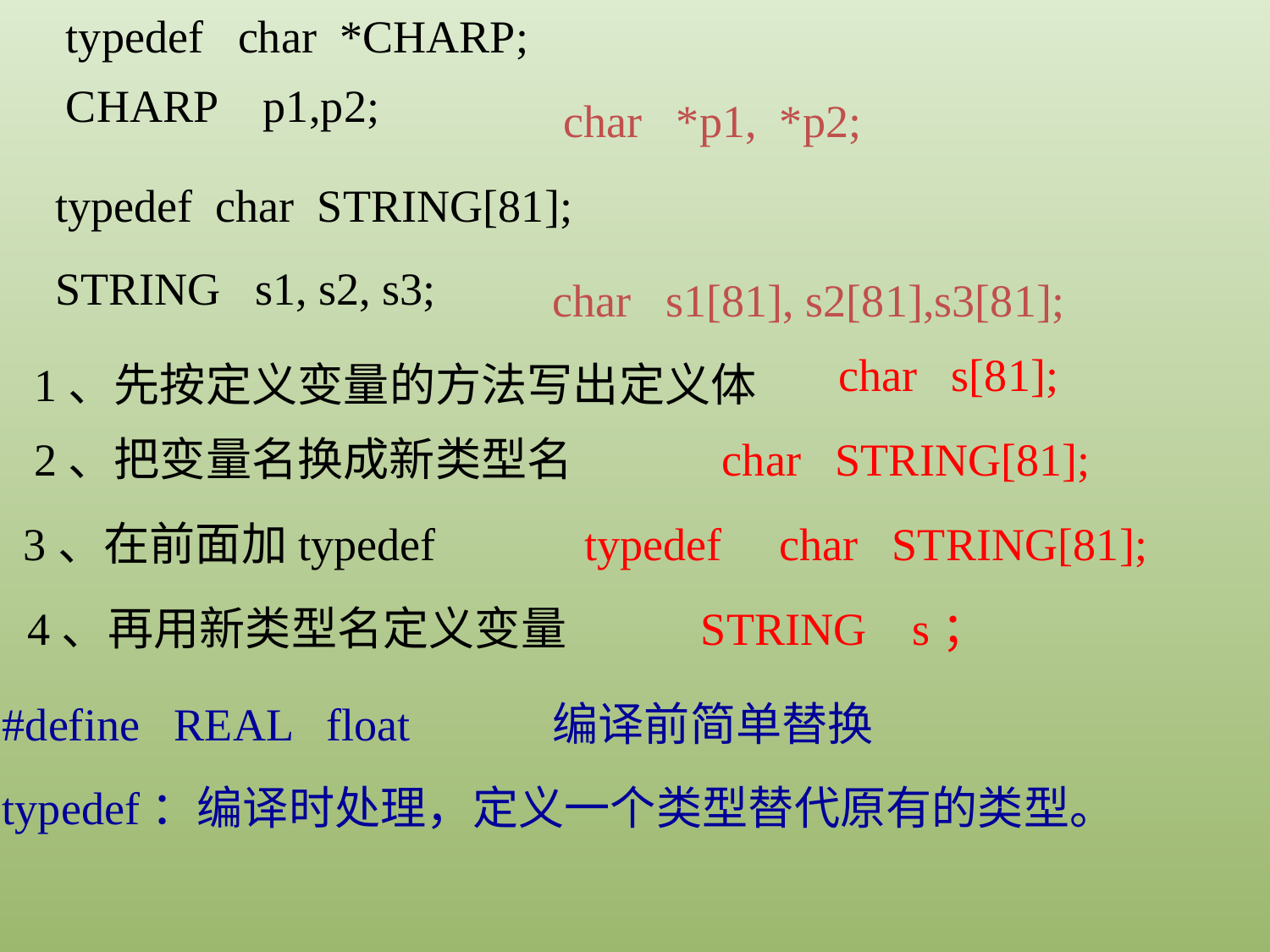

typedef   char  *CHARP;
CHARP    p1,p2;
char   *p1,  *p2;
typedef  char  STRING[81];
STRING   s1, s2, s3;
char   s1[81], s2[81],s3[81];
char   s[81];
1、先按定义变量的方法写出定义体
2、把变量名换成新类型名
char   STRING[81];
3、在前面加typedef
typedef     char   STRING[81];
4、再用新类型名定义变量
STRING    s；
#define   REAL   float
编译前简单替换
typedef：编译时处理，定义一个类型替代原有的类型。
585